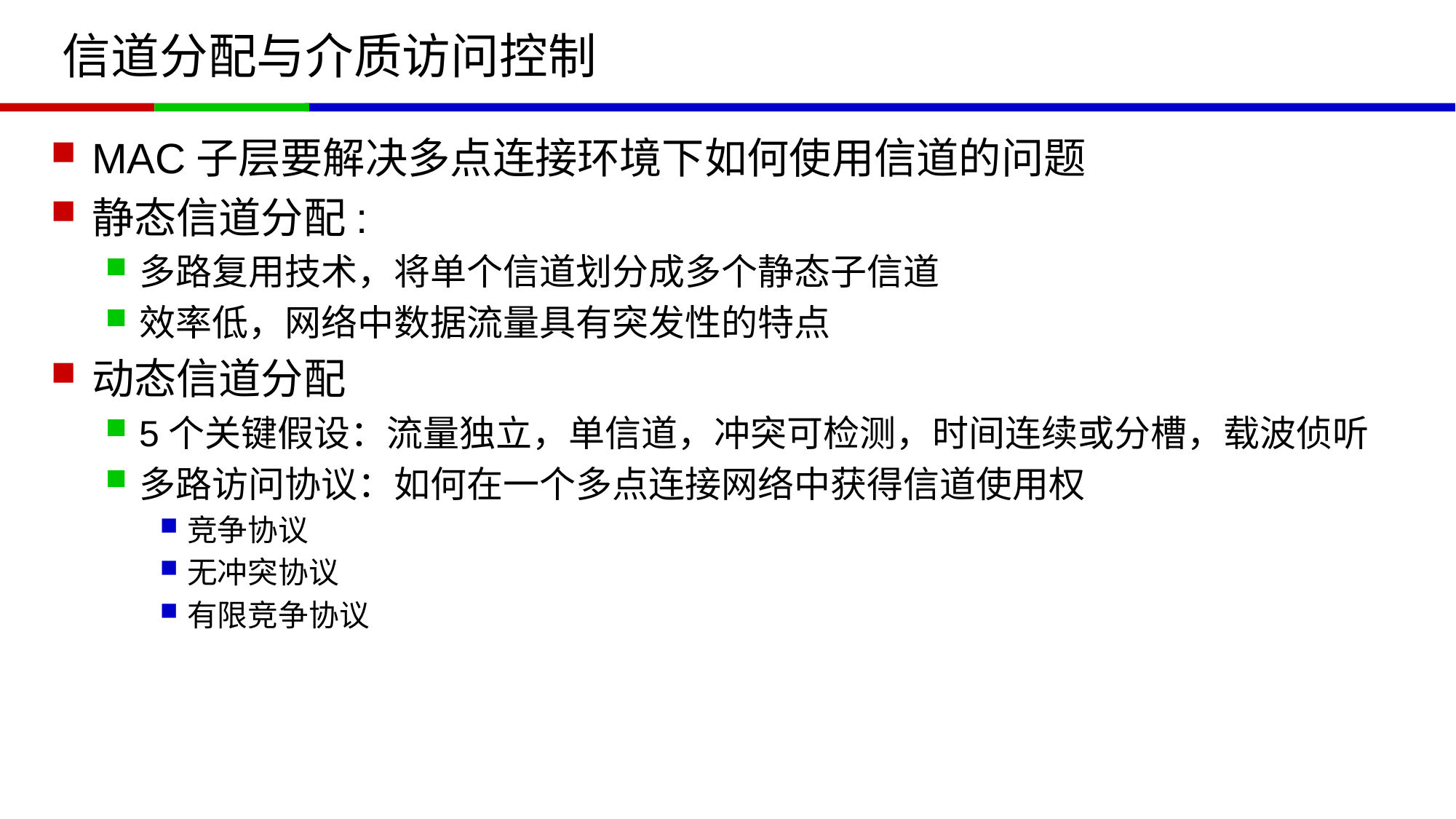

# 信道分配与介质访问控制
MAC子层要解决多点连接环境下如何使用信道的问题
静态信道分配:
多路复用技术，将单个信道划分成多个静态子信道
效率低，网络中数据流量具有突发性的特点
动态信道分配
5个关键假设：流量独立，单信道，冲突可检测，时间连续或分槽，载波侦听
多路访问协议：如何在一个多点连接网络中获得信道使用权
竞争协议
无冲突协议
有限竞争协议

22